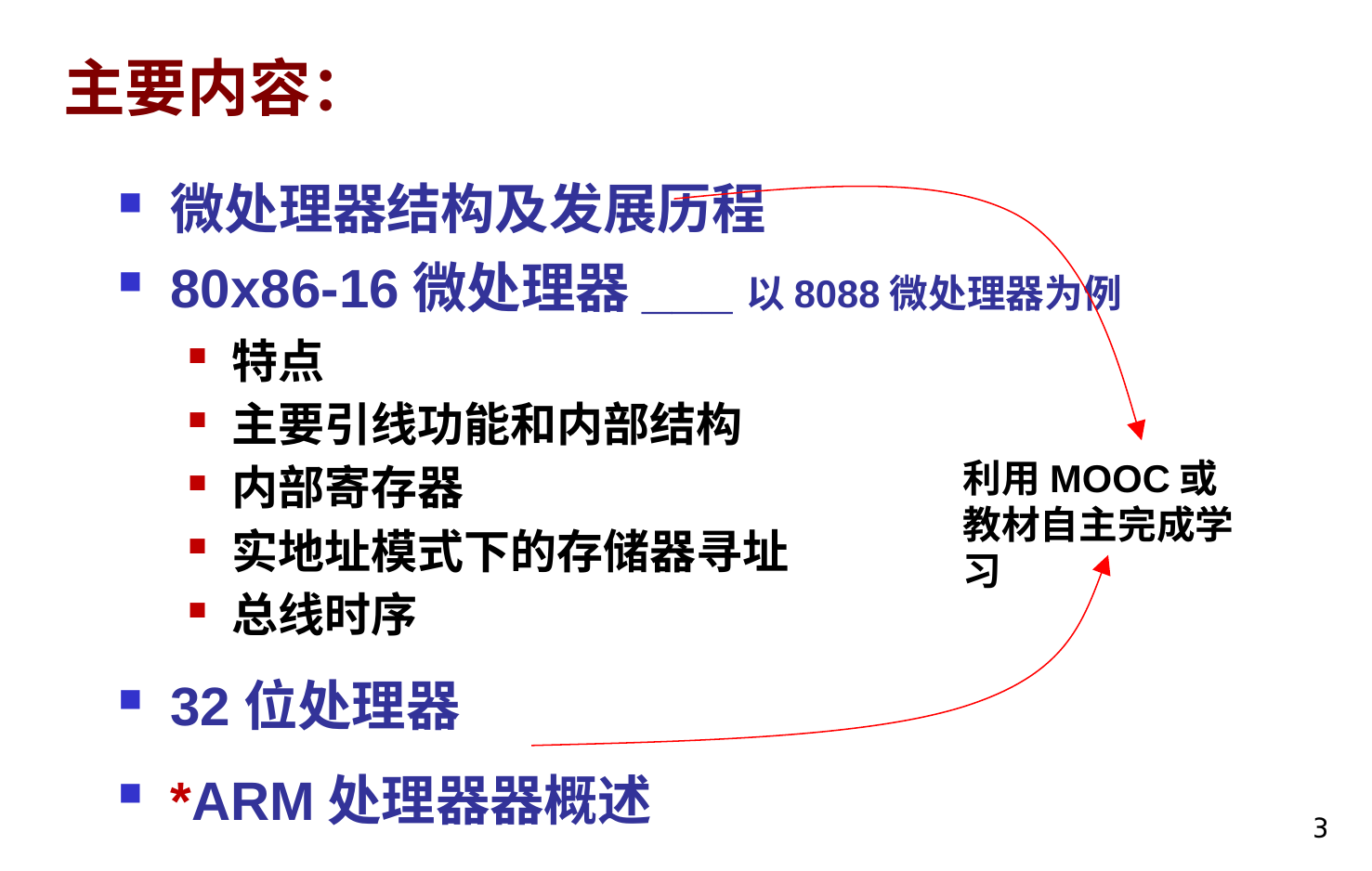

# 主要内容：
微处理器结构及发展历程
80x86-16微处理器___以8088微处理器为例
特点
主要引线功能和内部结构
内部寄存器
实地址模式下的存储器寻址
总线时序
32位处理器
*ARM处理器器概述

利用MOOC或教材自主完成学习

3